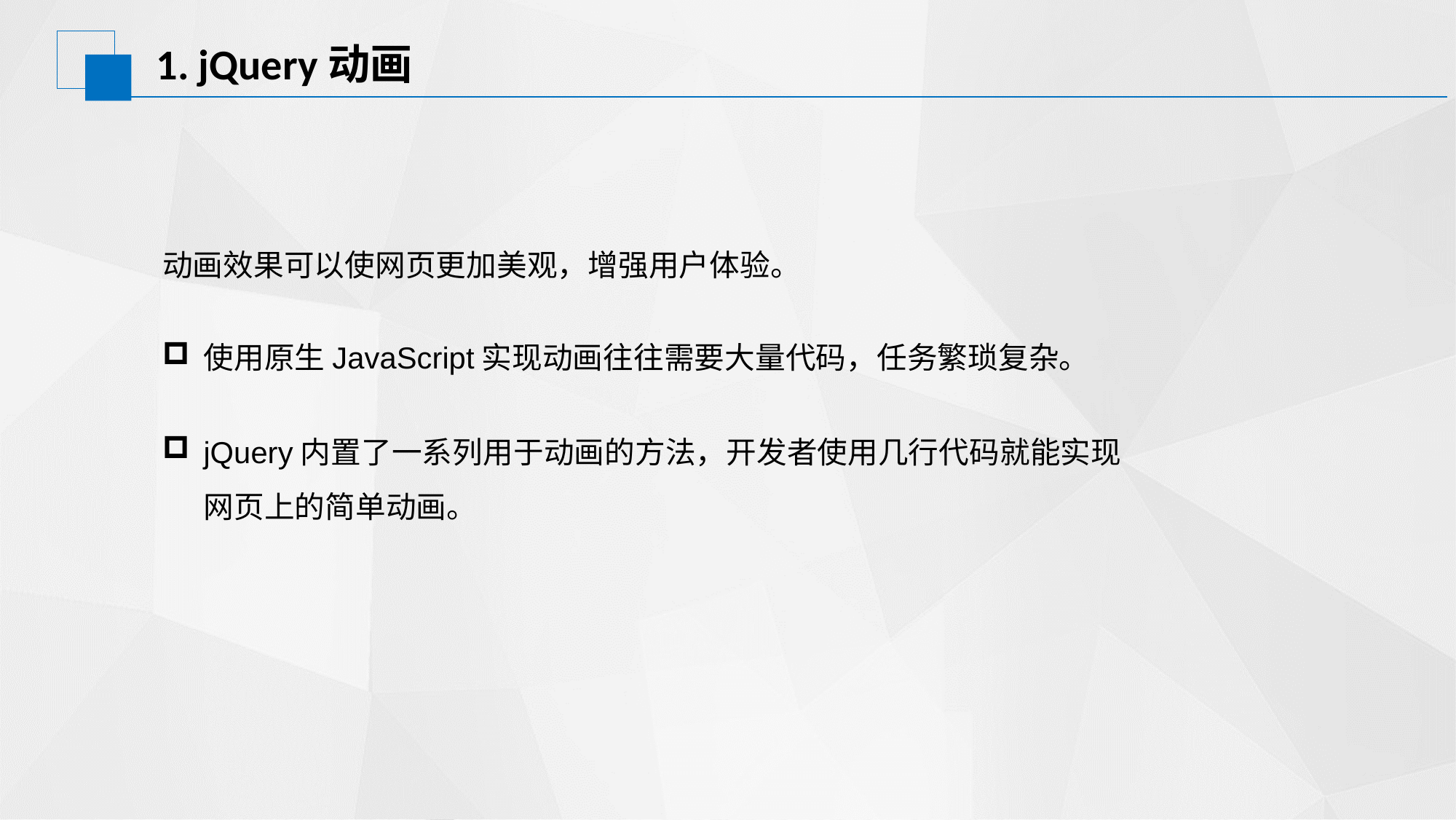

# 1. jQuery动画
动画效果可以使网页更加美观，增强用户体验。
使用原生JavaScript实现动画往往需要大量代码，任务繁琐复杂。
jQuery内置了一系列用于动画的方法，开发者使用几行代码就能实现网页上的简单动画。